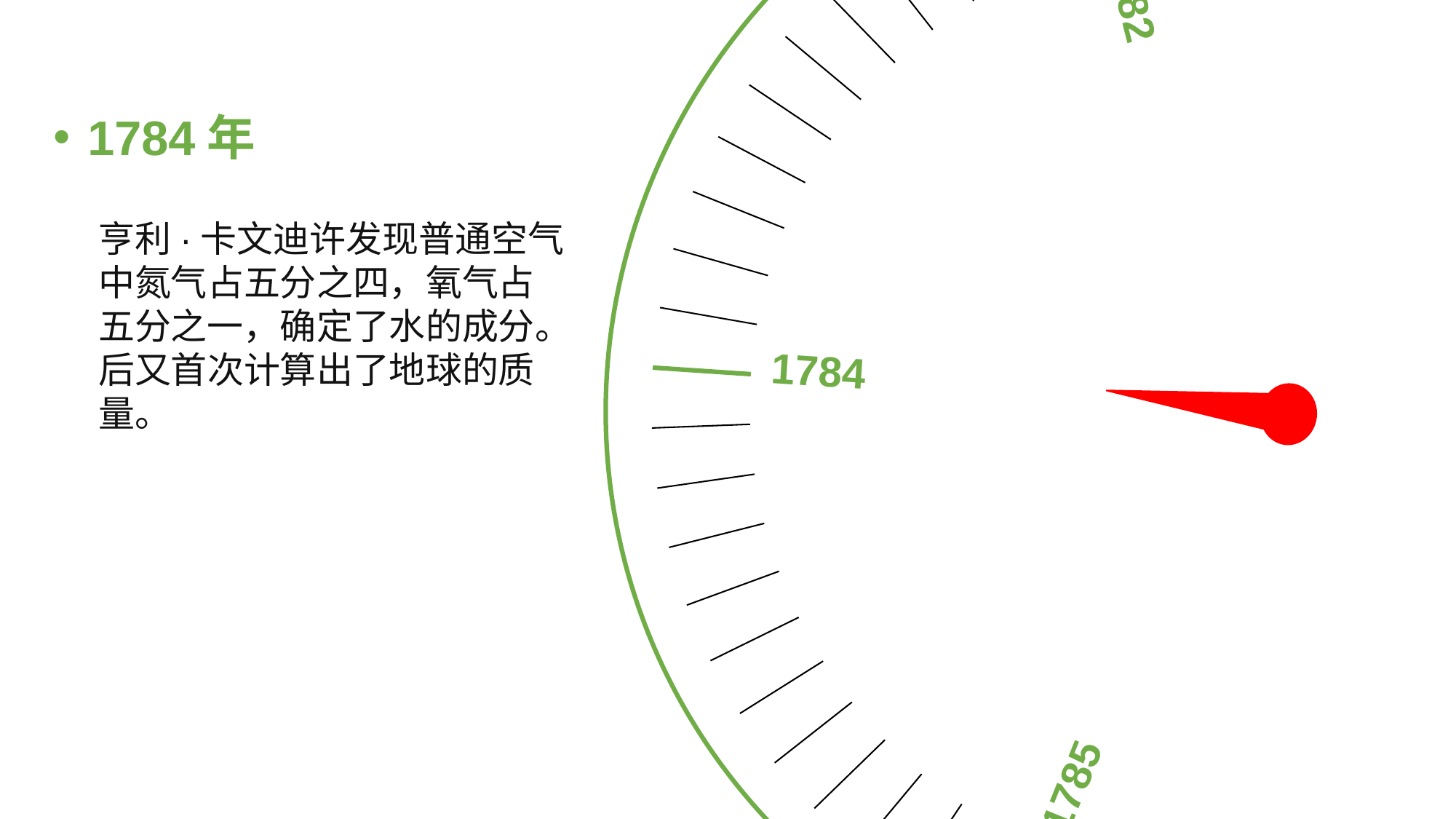

1784
1782
1785
1801
1800
1784年
亨利·卡文迪许发现普通空气中氮气占五分之四，氧气占五分之一，确定了水的成分。后又首次计算出了地球的质量。